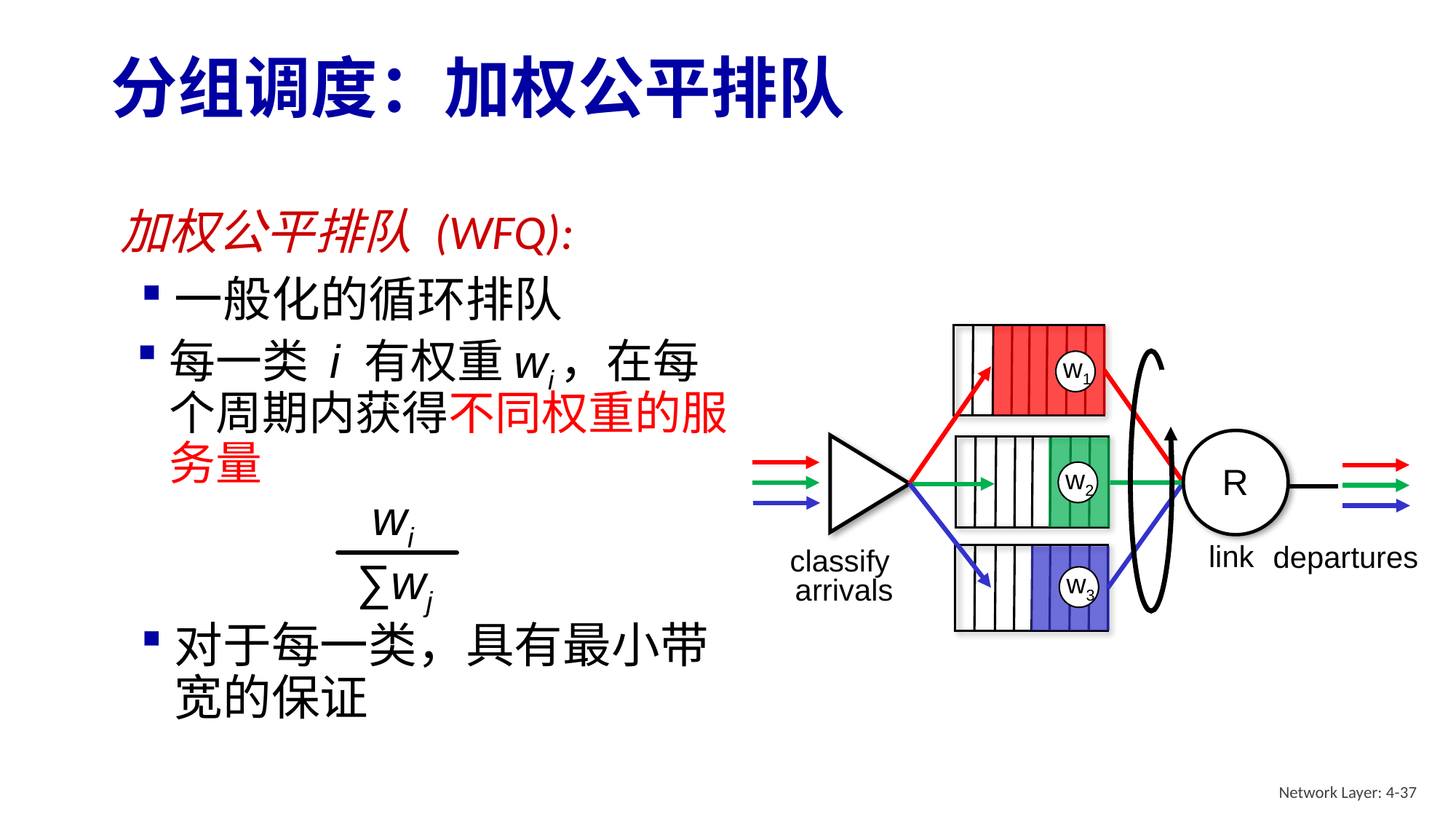

# 分组调度：加权公平排队
加权公平排队 (WFQ):
一般化的循环排队

每一类 i 有权重wi，在每个周期内获得不同权重的服务量
w1

w2

w3

R
link

wi
∑wj
departures
classify
arrivals
对于每一类，具有最小带宽的保证
Network Layer: 4-37